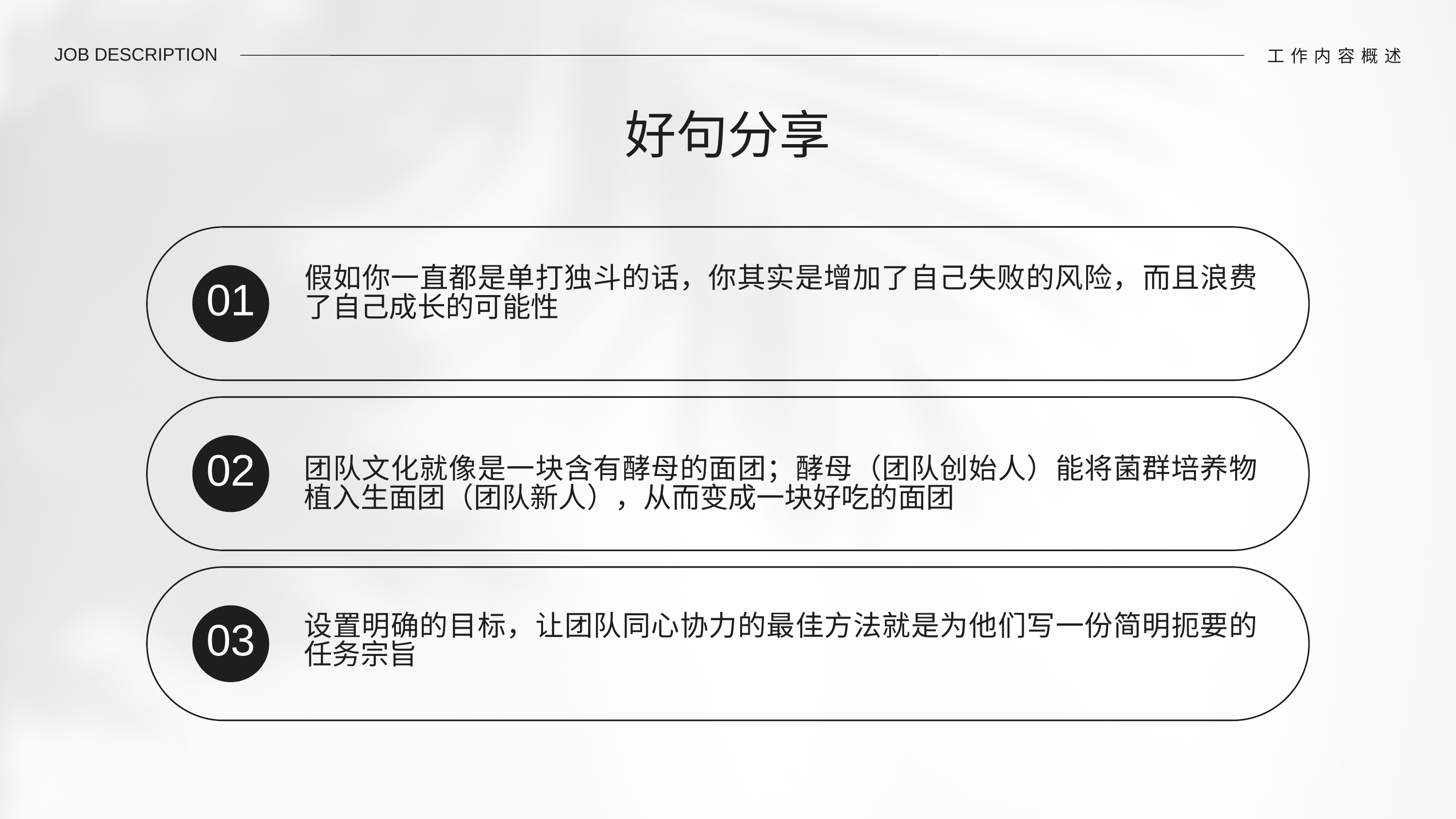

工作内容概述
JOB DESCRIPTION

好句分享

假如你一直都是单打独斗的话，你其实是增加了自己失败的风险，而且浪费了自己成长的可能性

01

02
团队文化就像是一块含有酵母的面团；酵母（团队创始人）能将菌群培养物植入生面团（团队新人），从而变成一块好吃的面团

03
设置明确的目标，让团队同心协力的最佳方法就是为他们写一份简明扼要的任务宗旨